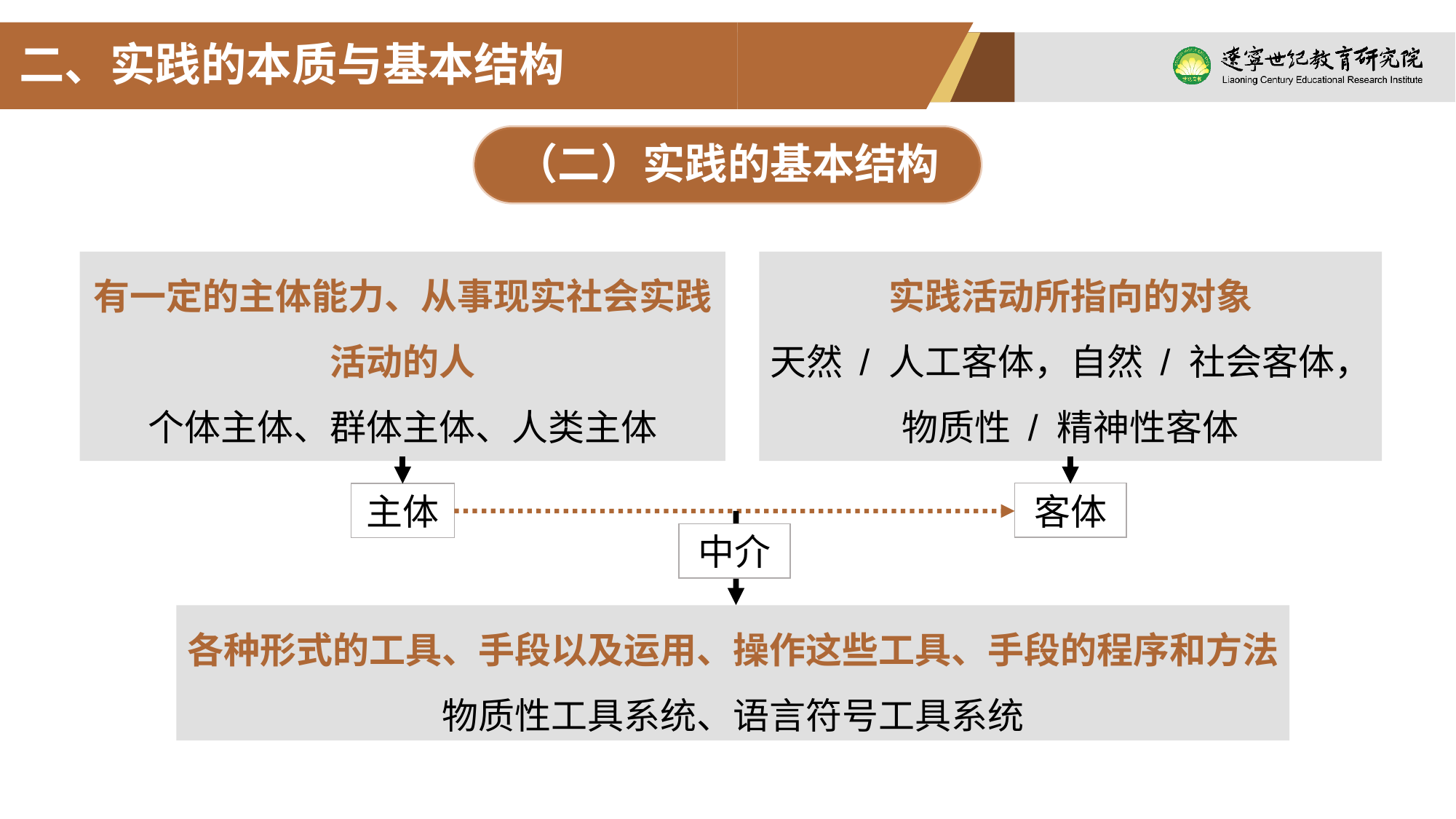

二、实践的本质与基本结构
（二）实践的基本结构
有一定的主体能力、从事现实社会实践活动的人
个体主体、群体主体、人类主体
实践活动所指向的对象
天然 / 人工客体，自然 / 社会客体，
物质性 / 精神性客体

客体
主体

中介
各种形式的工具、手段以及运用、操作这些工具、手段的程序和方法
物质性工具系统、语言符号工具系统